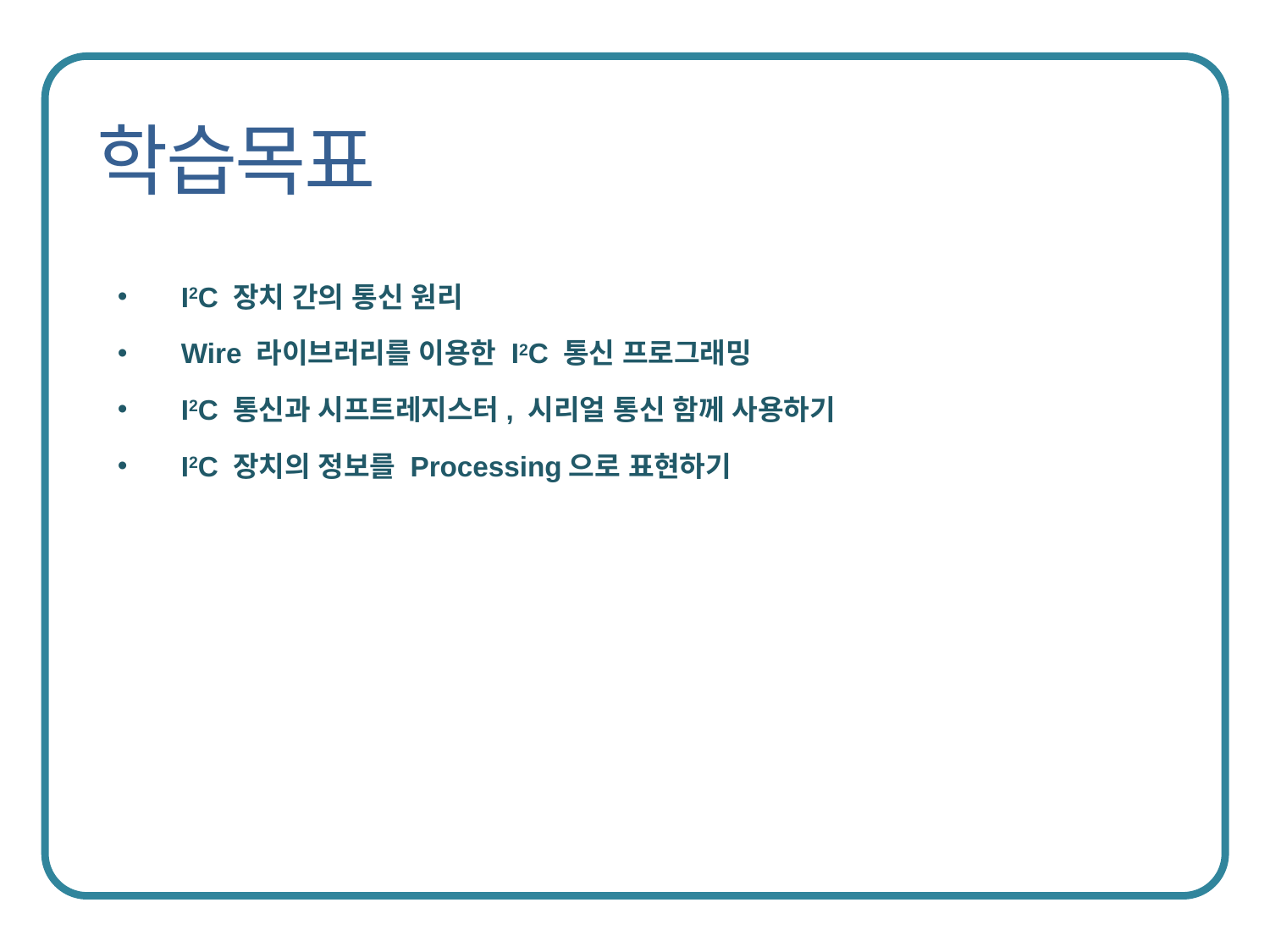

I2C 장치 간의 통신 원리
Wire 라이브러리를 이용한 I2C 통신 프로그래밍
I2C 통신과 시프트레지스터, 시리얼 통신 함께 사용하기
I2C 장치의 정보를 Processing으로 표현하기